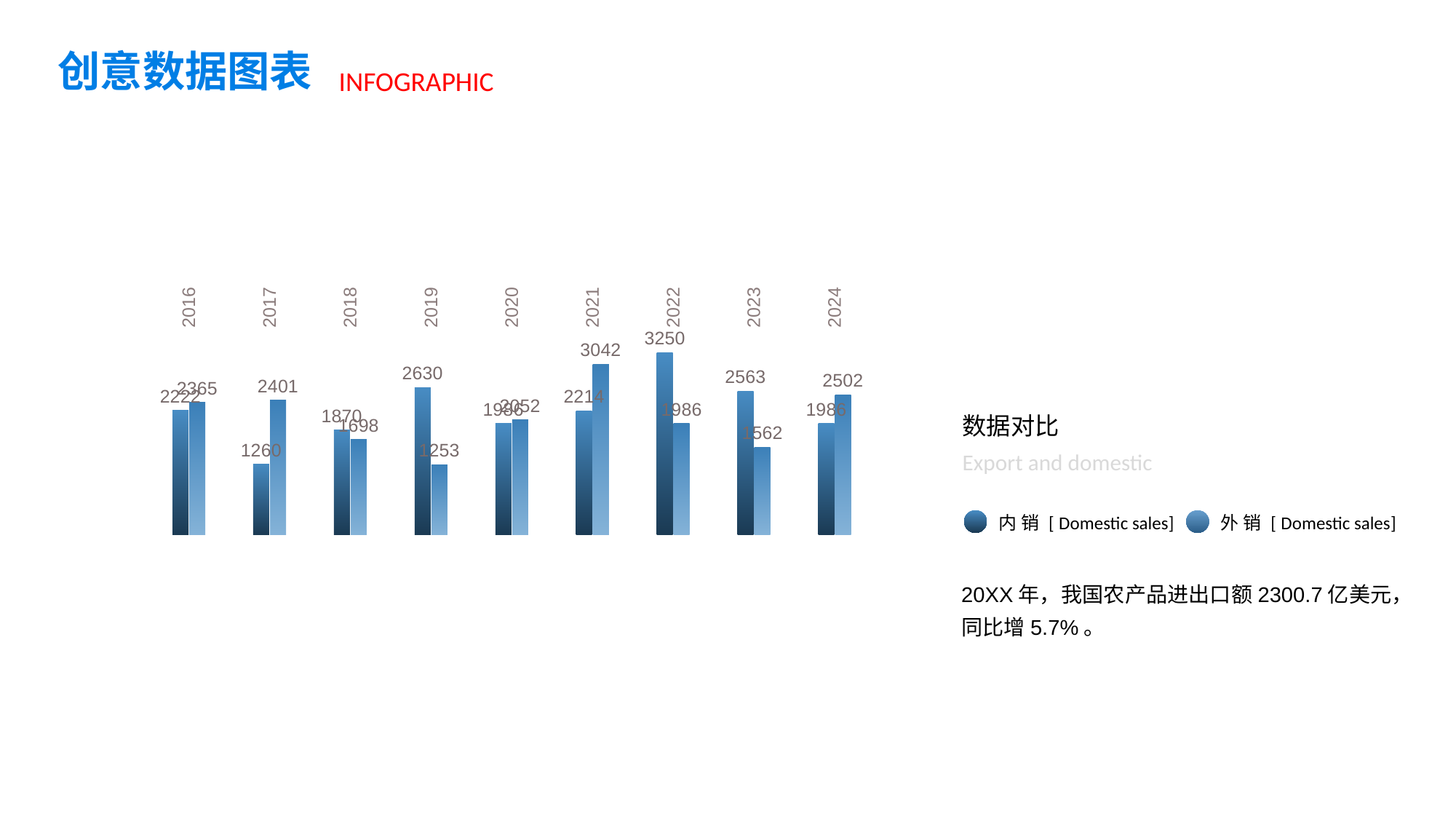

创意数据图表
INFOGRAPHIC

### Chart

| Category | 内销 | 外销 |
|---|---|---|
| 2016 | 2222.0 | 2365.0 |
| 2017 | 1260.0 | 2401.0 |
| 2018 | 1870.0 | 1698.0 |
| 2019 | 2630.0 | 1253.0 |
| 2020 | 1986.0 | 2052.0 |
| 2021 | 2214.0 | 3042.0 |
| 2022 | 3250.0 | 1986.0 |
| 2023 | 2563.0 | 1562.0 |
| 2024 | 1986.0 | 2502.0 |
数据对比
Export and domestic
内销[Domestic sales]
外销[Domestic sales]

20XX年，我国农产品进出口额2300.7亿美元，同比增5.7%。